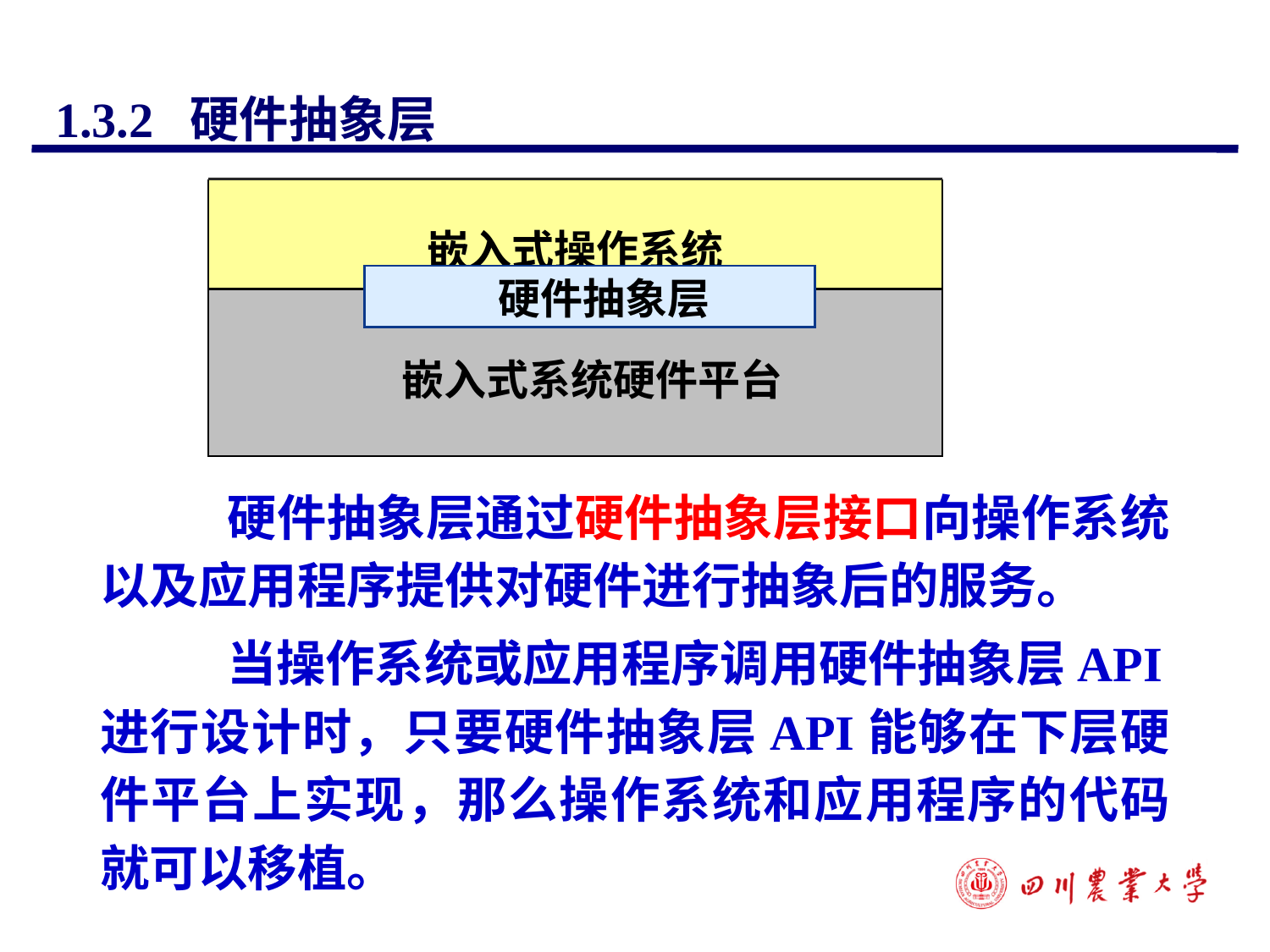

# 1.3.2  硬件抽象层

嵌入式操作系统
  硬件抽象层

嵌入式系统硬件平台
		硬件抽象层通过硬件抽象层接口向操作系统以及应用程序提供对硬件进行抽象后的服务。
		当操作系统或应用程序调用硬件抽象层API进行设计时，只要硬件抽象层API能够在下层硬件平台上实现，那么操作系统和应用程序的代码就可以移植。